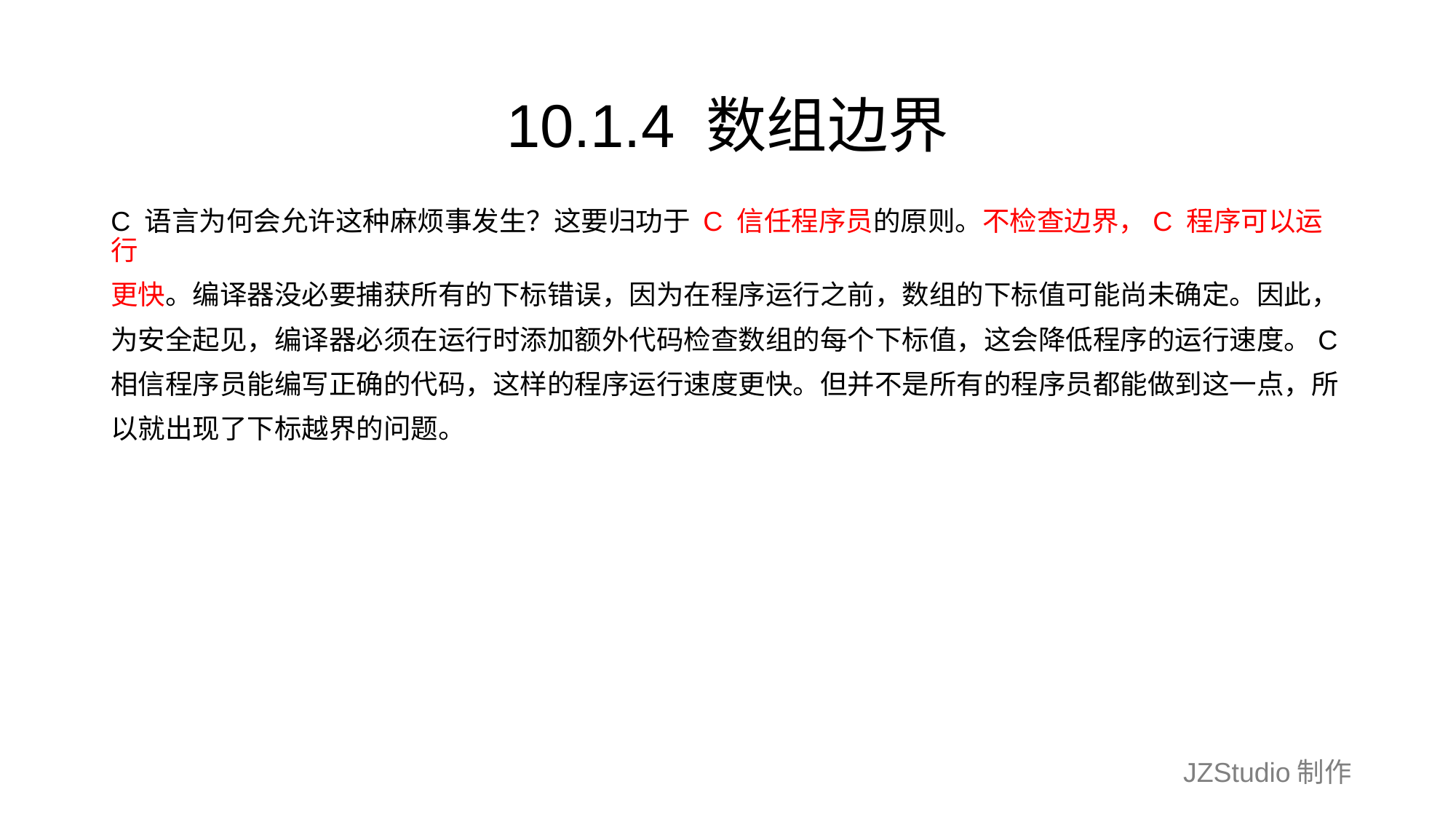

# 10.1.4 数组边界
C 语言为何会允许这种麻烦事发生？这要归功于 C 信任程序员的原则。不检查边界，C 程序可以运行
更快。编译器没必要捕获所有的下标错误，因为在程序运行之前，数组的下标值可能尚未确定。因此，
为安全起见，编译器必须在运行时添加额外代码检查数组的每个下标值，这会降低程序的运行速度。C
相信程序员能编写正确的代码，这样的程序运行速度更快。但并不是所有的程序员都能做到这一点，所
以就出现了下标越界的问题。